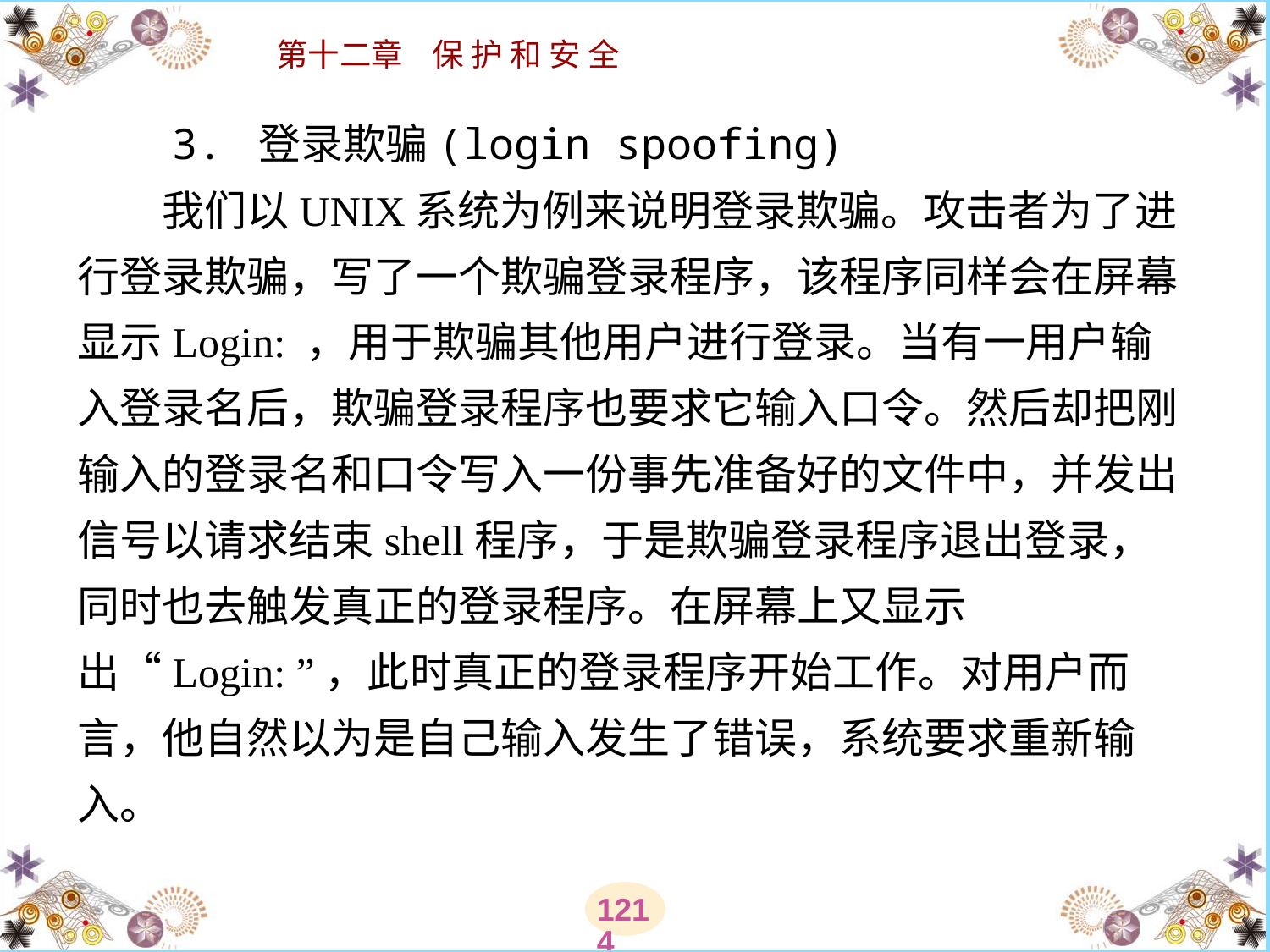

# 3. 登录欺骗(login spoofing) 　　我们以UNIX系统为例来说明登录欺骗。攻击者为了进行登录欺骗，写了一个欺骗登录程序，该程序同样会在屏幕显示Login: ，用于欺骗其他用户进行登录。当有一用户输入登录名后，欺骗登录程序也要求它输入口令。然后却把刚输入的登录名和口令写入一份事先准备好的文件中，并发出信号以请求结束shell程序，于是欺骗登录程序退出登录，同时也去触发真正的登录程序。在屏幕上又显示出“Login: ”，此时真正的登录程序开始工作。对用户而言，他自然以为是自己输入发生了错误，系统要求重新输入。